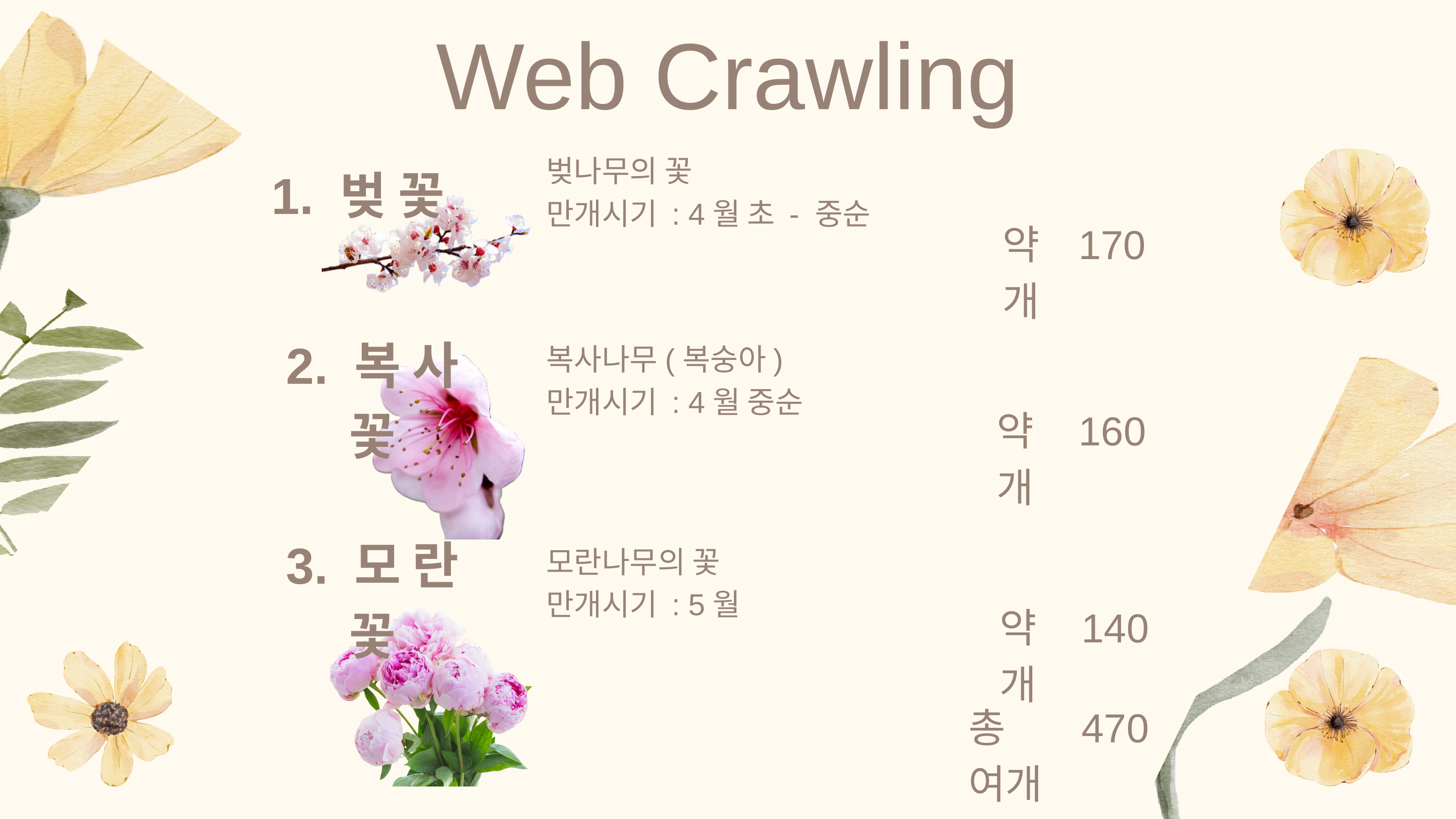

Web Crawling

벚나무의 꽃
만개시기 : 4월 초 - 중순

1. 벚 꽃

약 170개

2. 복 사 꽃
복사나무(복숭아)
만개시기 : 4월 중순

약 160개
3. 모 란 꽃
모란나무의 꽃
만개시기 : 5월
약 140개

총 470여개